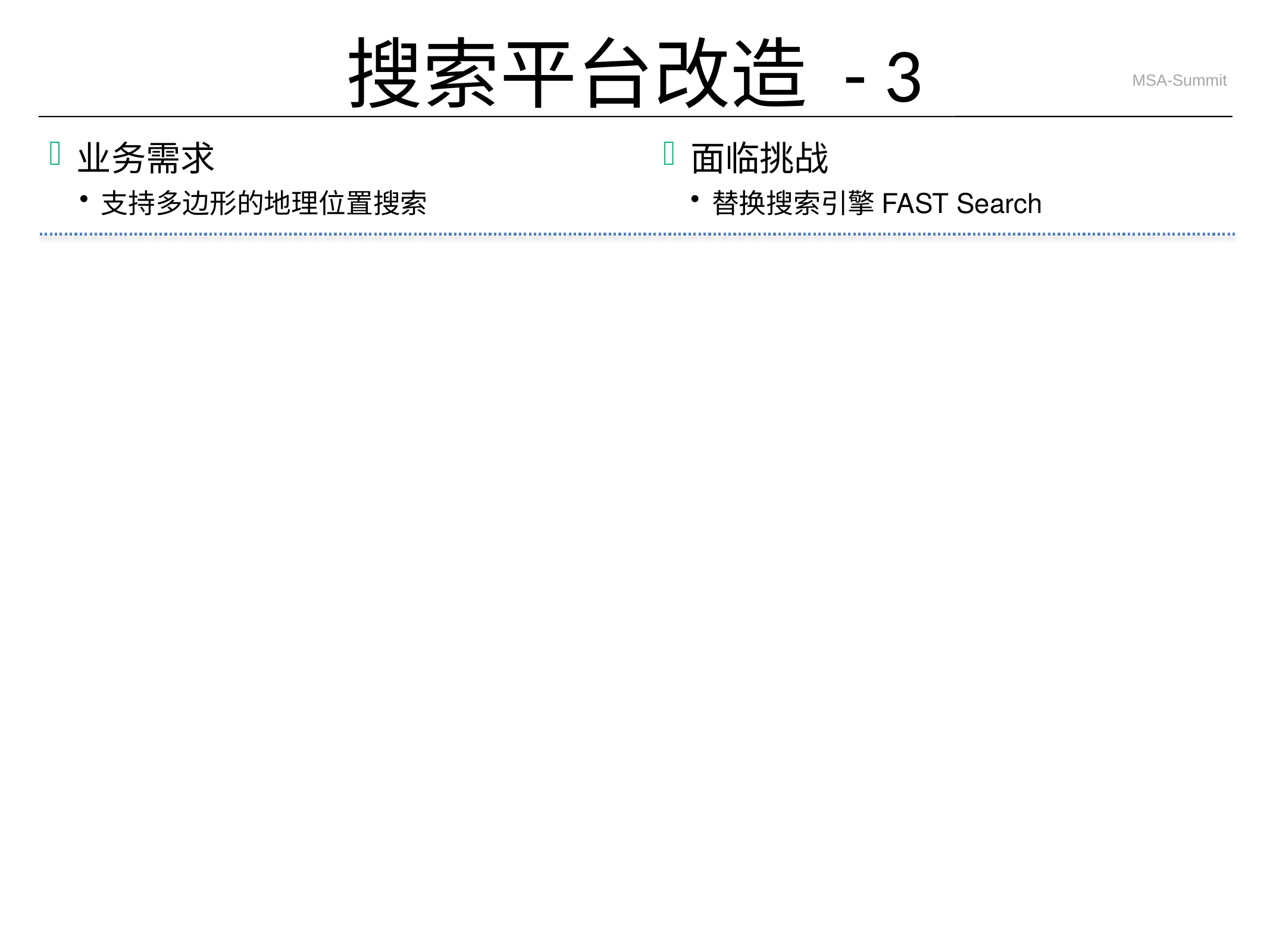

# 搜索平台改造 - 3
业务需求
面临挑战
替换搜索引擎FAST Search
支持多边形的地理位置搜索